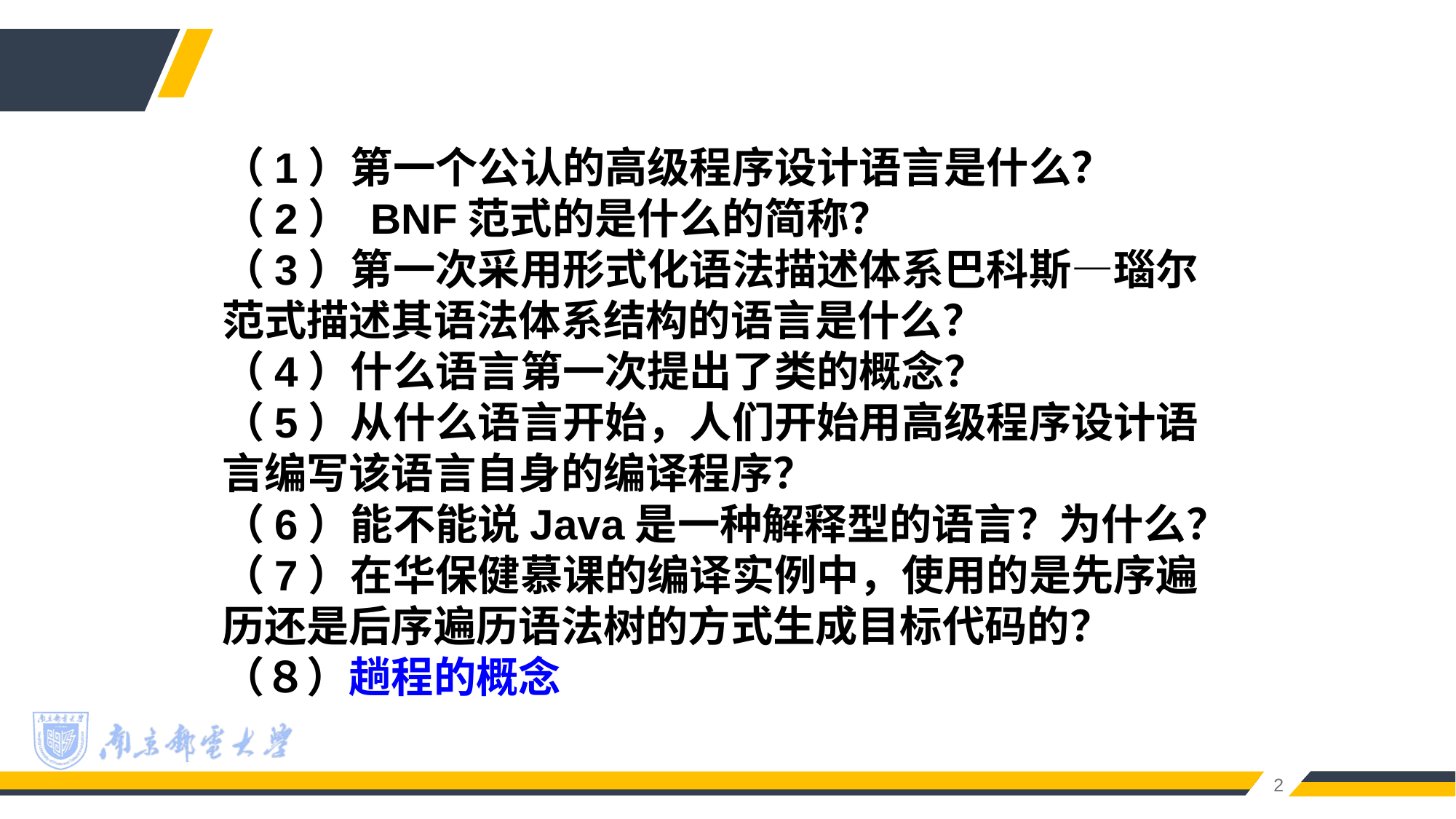

（1）第一个公认的高级程序设计语言是什么？
（2） BNF范式的是什么的简称？
（3）第一次采用形式化语法描述体系巴科斯—瑙尔范式描述其语法体系结构的语言是什么？
（4）什么语言第一次提出了类的概念？
（5）从什么语言开始，人们开始用高级程序设计语言编写该语言自身的编译程序？
（6）能不能说Java是一种解释型的语言？为什么？
（7）在华保健慕课的编译实例中，使用的是先序遍历还是后序遍历语法树的方式生成目标代码的？
（８）趟程的概念
2